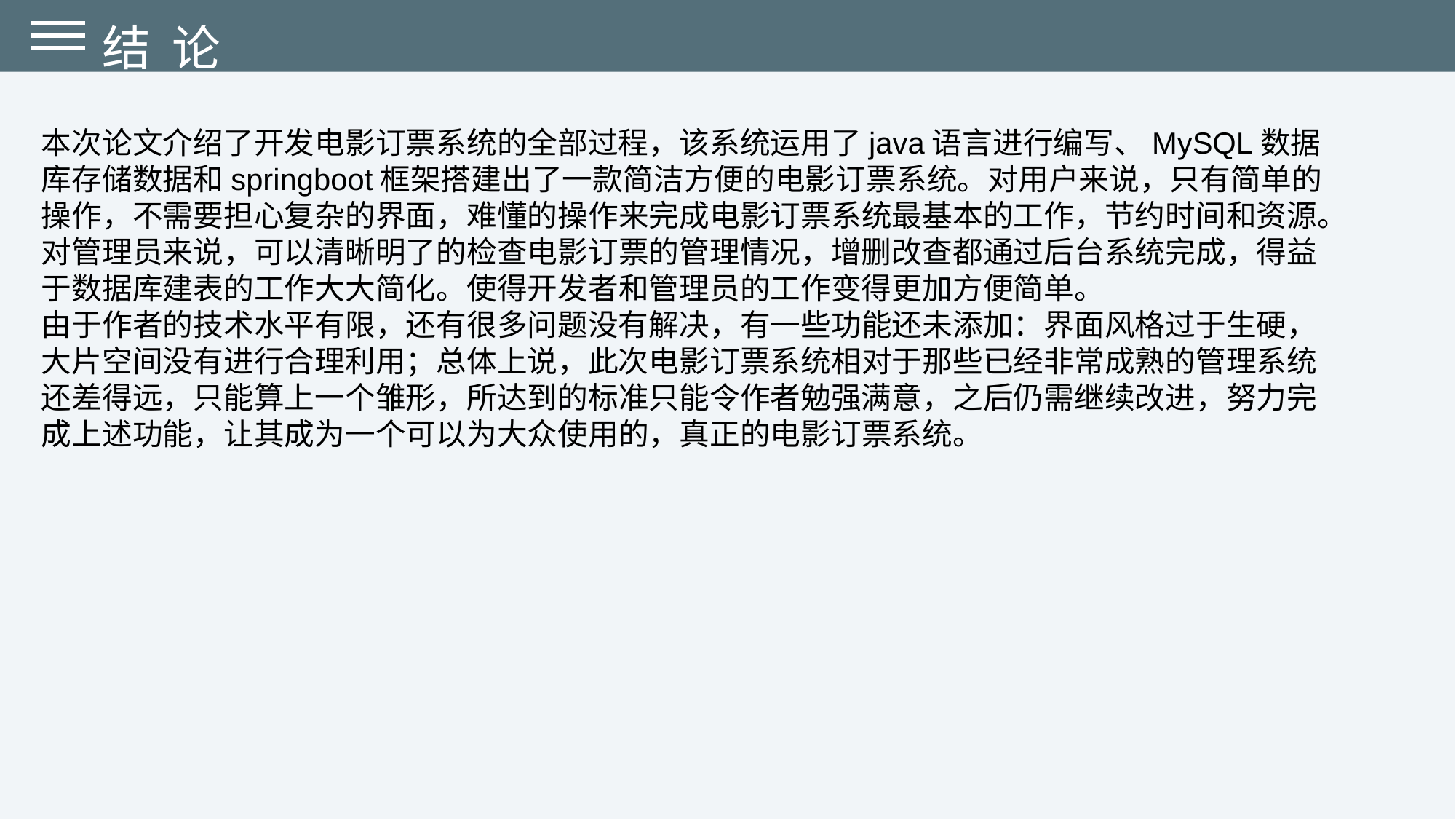

结  论

本次论文介绍了开发电影订票系统的全部过程，该系统运用了java语言进行编写、MySQL数据库存储数据和springboot框架搭建出了一款简洁方便的电影订票系统。对用户来说，只有简单的操作，不需要担心复杂的界面，难懂的操作来完成电影订票系统最基本的工作，节约时间和资源。对管理员来说，可以清晰明了的检查电影订票的管理情况，增删改查都通过后台系统完成，得益于数据库建表的工作大大简化。使得开发者和管理员的工作变得更加方便简单。
由于作者的技术水平有限，还有很多问题没有解决，有一些功能还未添加：界面风格过于生硬，大片空间没有进行合理利用；总体上说，此次电影订票系统相对于那些已经非常成熟的管理系统还差得远，只能算上一个雏形，所达到的标准只能令作者勉强满意，之后仍需继续改进，努力完成上述功能，让其成为一个可以为大众使用的，真正的电影订票系统。